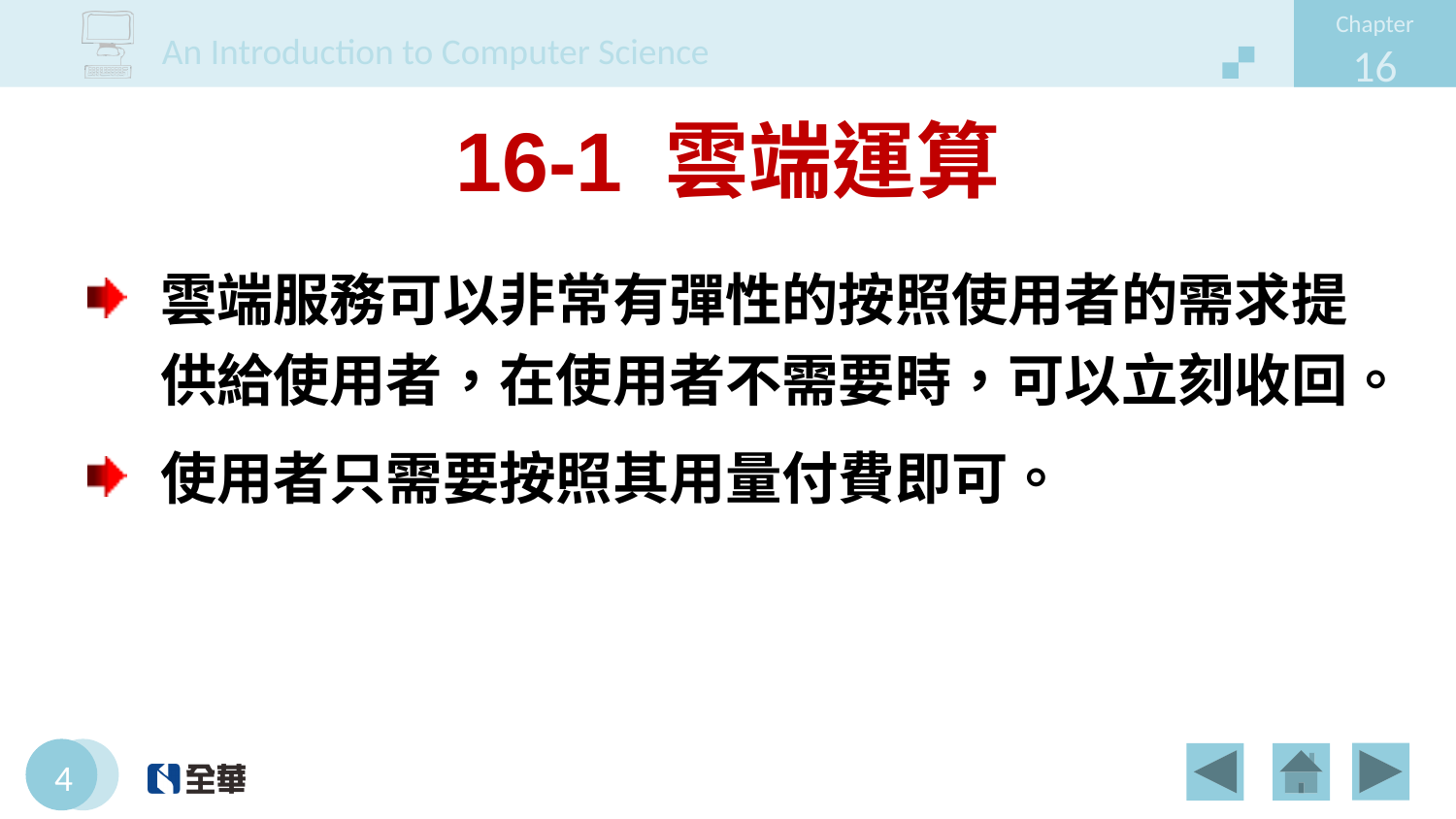

# 16-1 雲端運算
雲端服務可以非常有彈性的按照使用者的需求提供給使用者，在使用者不需要時，可以立刻收回。
使用者只需要按照其用量付費即可。